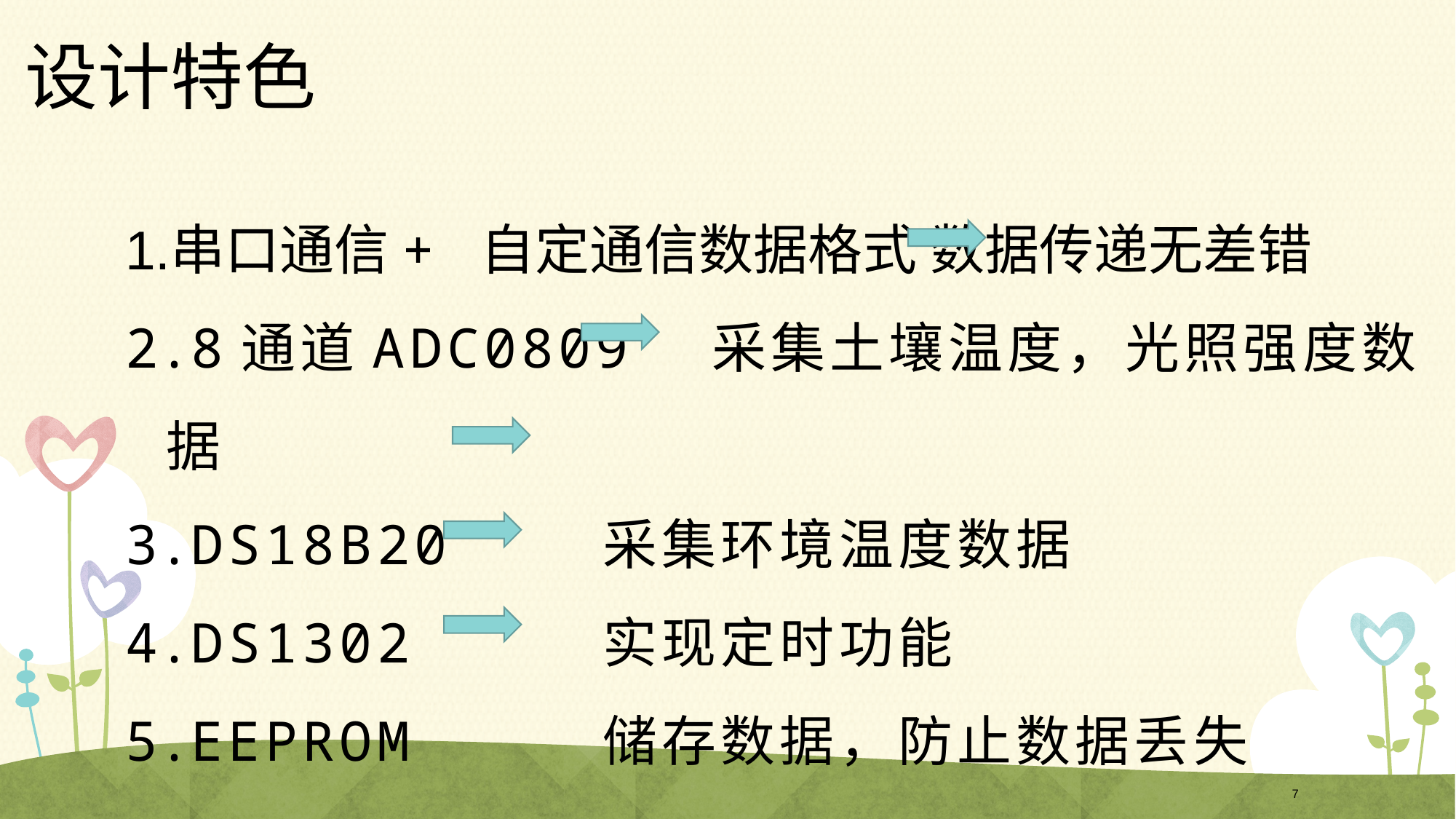

# 设计特色
串口通信+ 自定通信数据格式	数据传递无差错
8通道ADC0809	采集土壤温度，光照强度数据
DS18B20		采集环境温度数据
DS1302		实现定时功能
EEPROM		储存数据，防止数据丢失

7